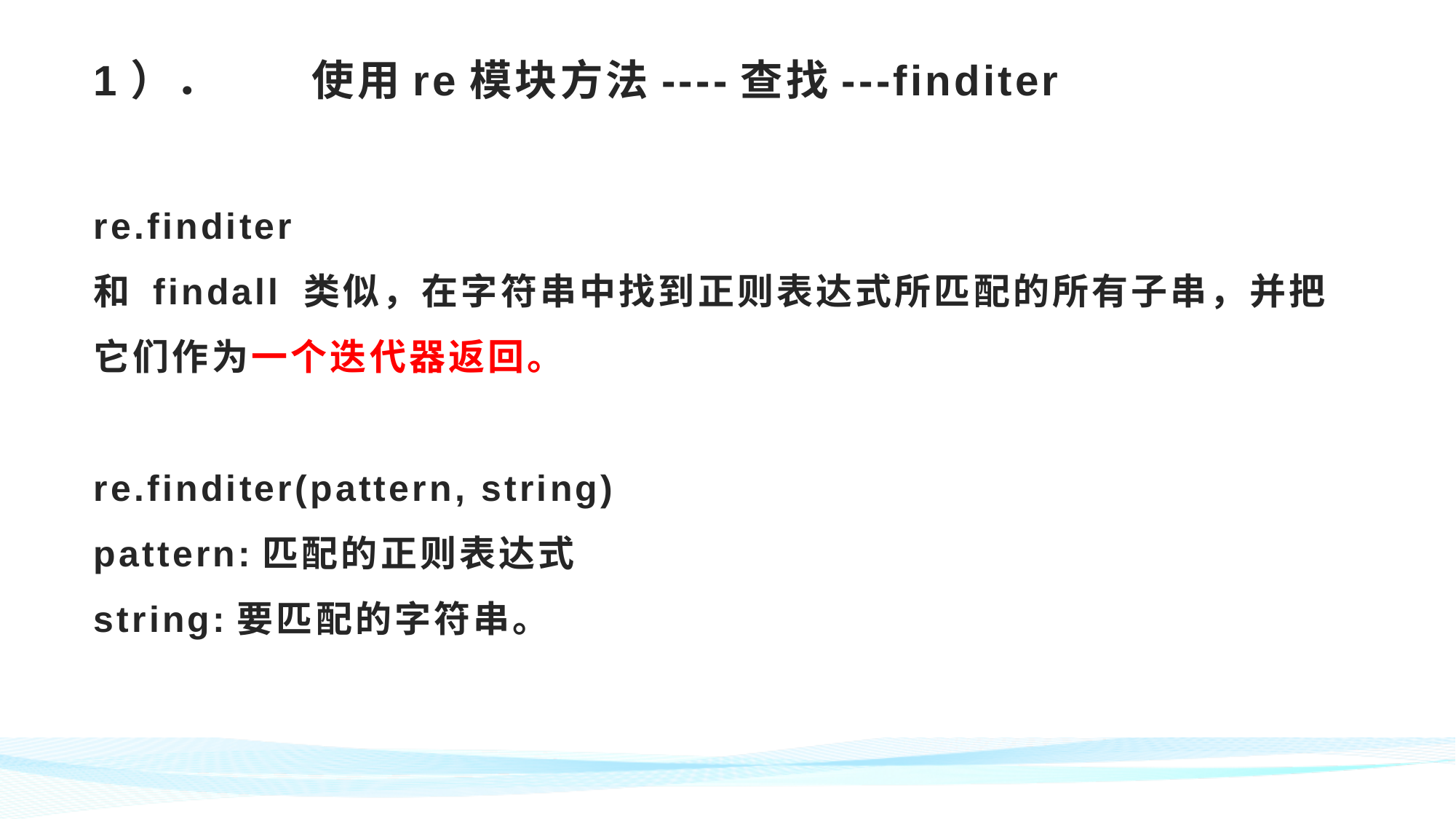

# 1）．	使用re模块方法----查找---finditer re.finditer 和 findall 类似，在字符串中找到正则表达式所匹配的所有子串，并把它们作为一个迭代器返回。 re.finditer(pattern, string) pattern:匹配的正则表达式 string:要匹配的字符串。